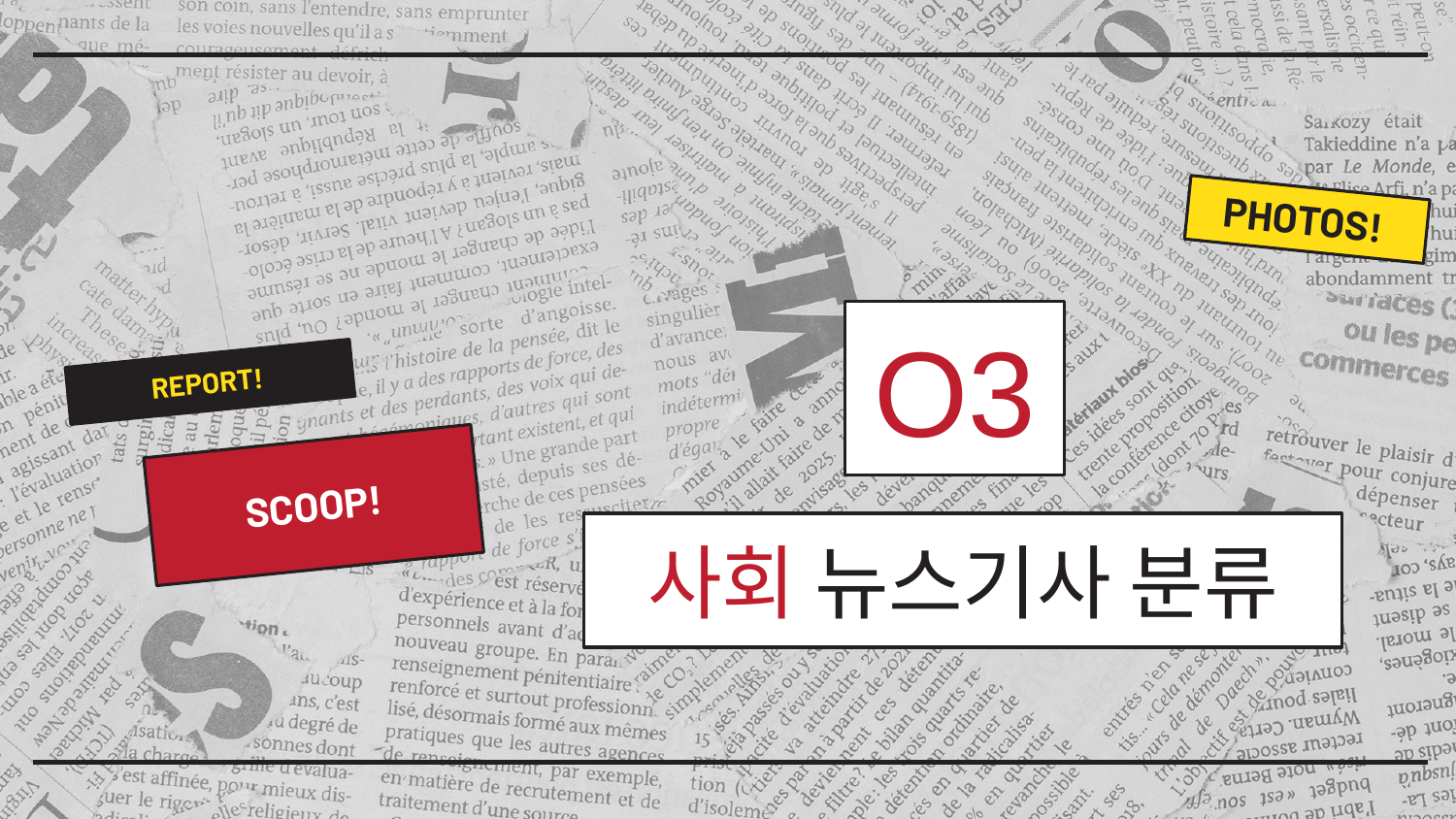

PHOTOS!
O3
REPORT!
SCOOP!
# 사회 뉴스기사 분류